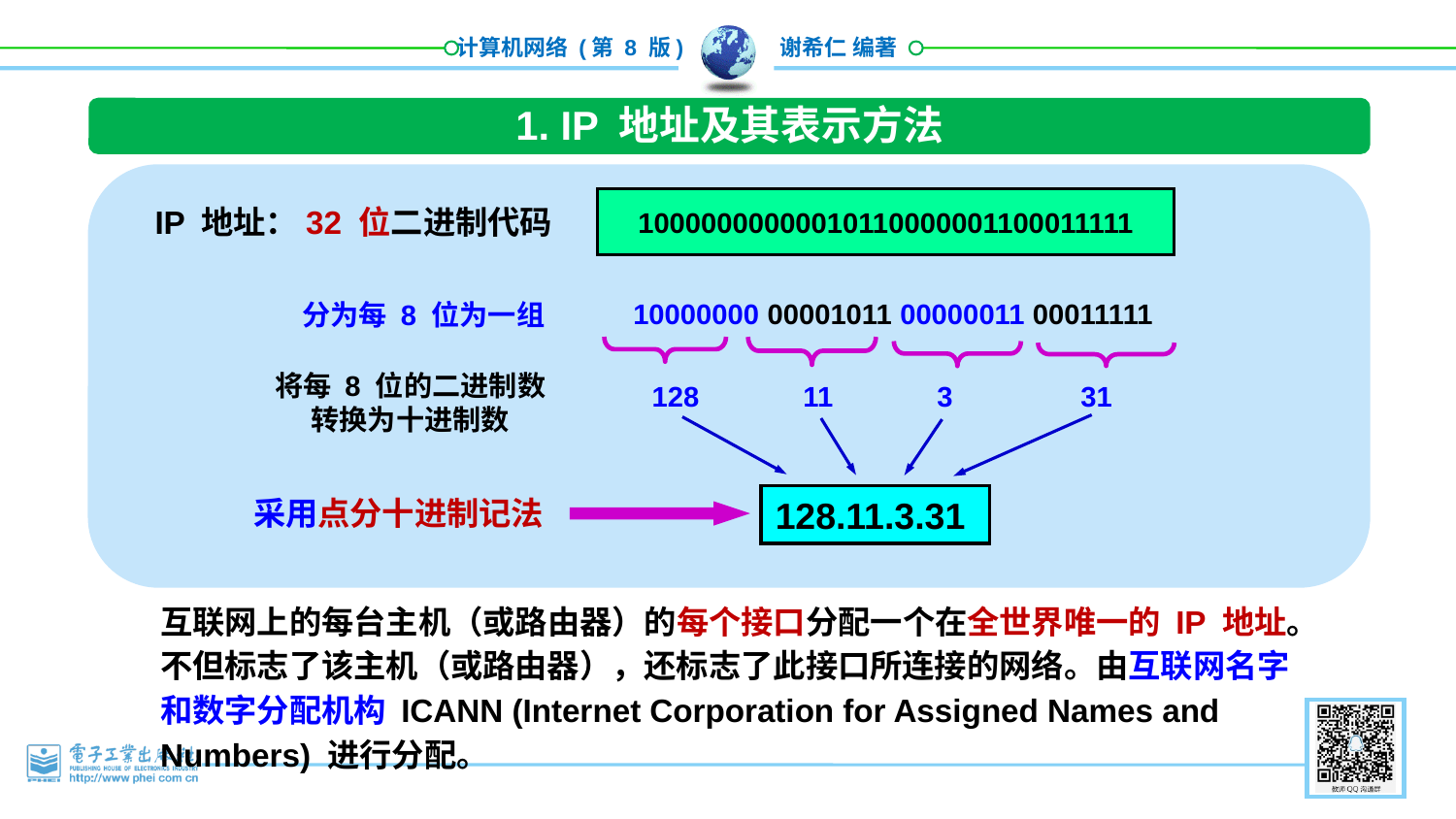

1. IP 地址及其表示方法

  10000000000010110000001100011111
IP 地址：32 位二进制代码
10000000 00001011 00000011 00011111
分为每 8 位为一组

将每 8 位的二进制数
转换为十进制数
128             11             3                31

128.11.3.31
采用点分十进制记法

互联网上的每台主机（或路由器）的每个接口分配一个在全世界唯一的 IP 地址。不但标志了该主机（或路由器），还标志了此接口所连接的网络。由互联网名字和数字分配机构 ICANN (Internet Corporation for Assigned Names and Numbers) 进行分配。